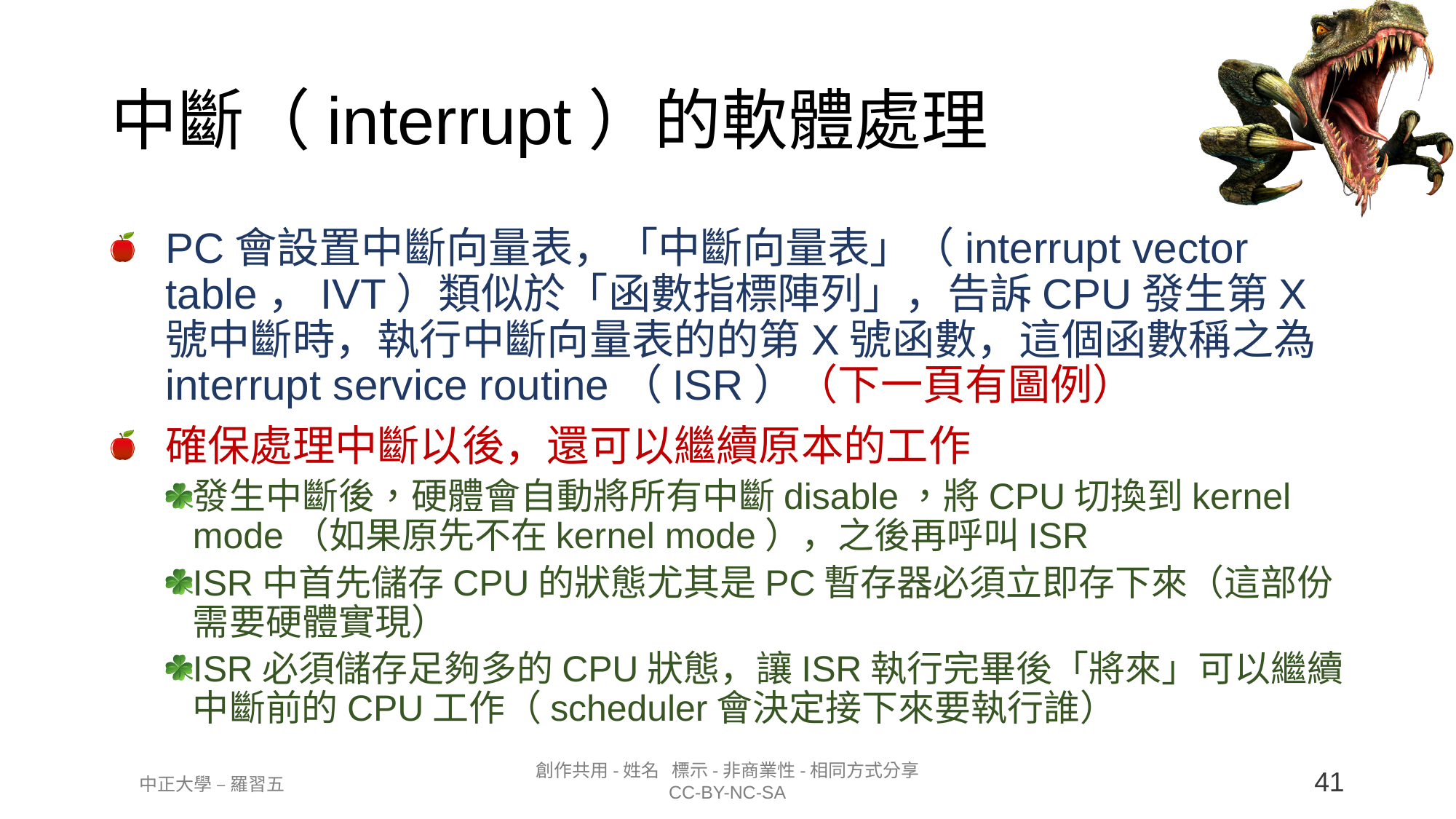

# 中斷（interrupt）的軟體處理
PC會設置中斷向量表，「中斷向量表」（interrupt vector table，IVT）類似於「函數指標陣列」，告訴CPU發生第X號中斷時，執行中斷向量表的的第X號函數，這個函數稱之為interrupt service routine（ISR）（下一頁有圖例）
確保處理中斷以後，還可以繼續原本的工作
發生中斷後，硬體會自動將所有中斷disable，將CPU切換到kernel mode（如果原先不在kernel mode），之後再呼叫ISR
ISR中首先儲存CPU的狀態尤其是PC暫存器必須立即存下來（這部份需要硬體實現）
ISR必須儲存足夠多的CPU狀態，讓ISR執行完畢後「將來」可以繼續中斷前的CPU工作（scheduler會決定接下來要執行誰）